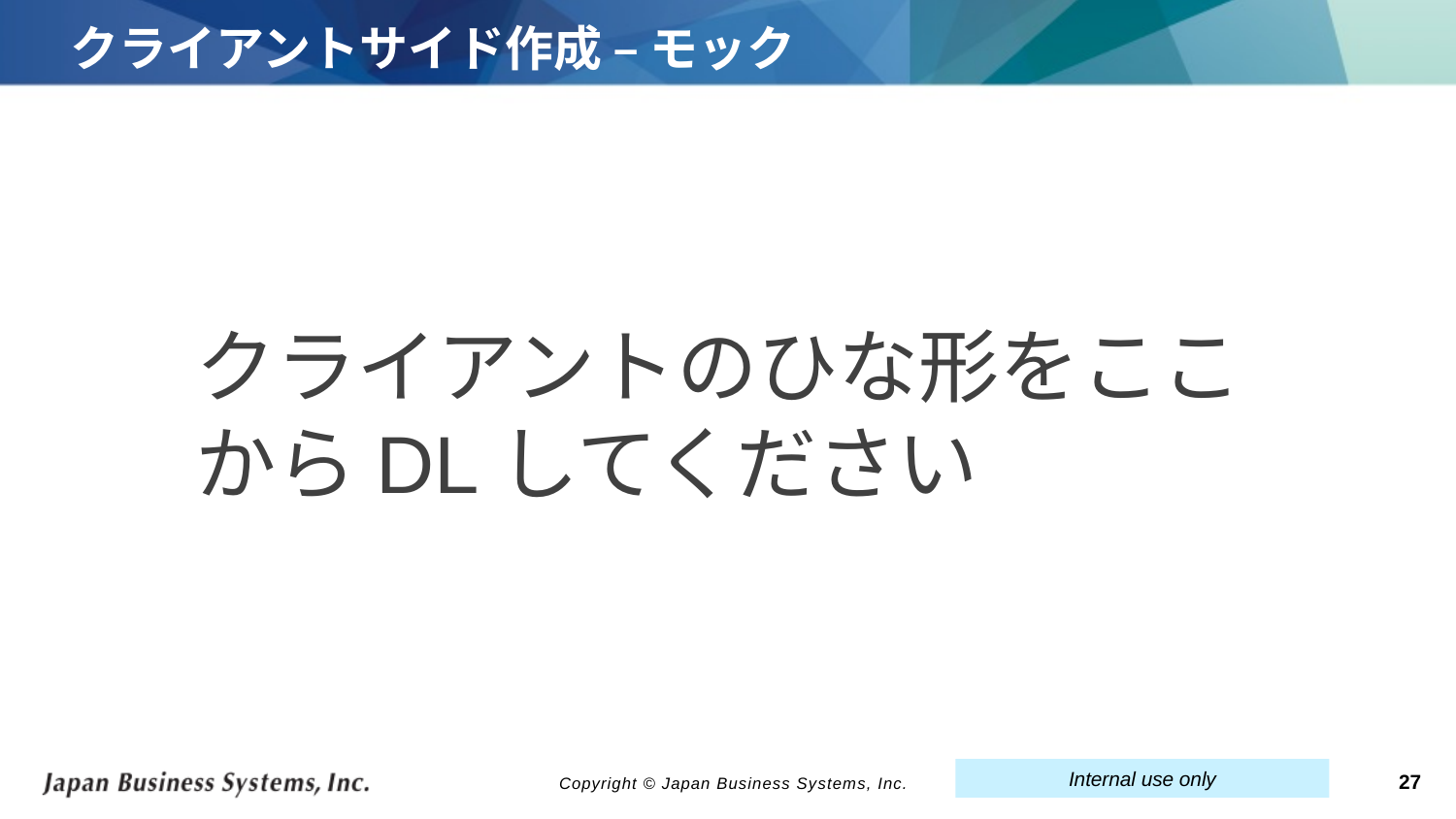

# クライアントサイド作成 – モック
クライアントのひな形をここからDLしてください